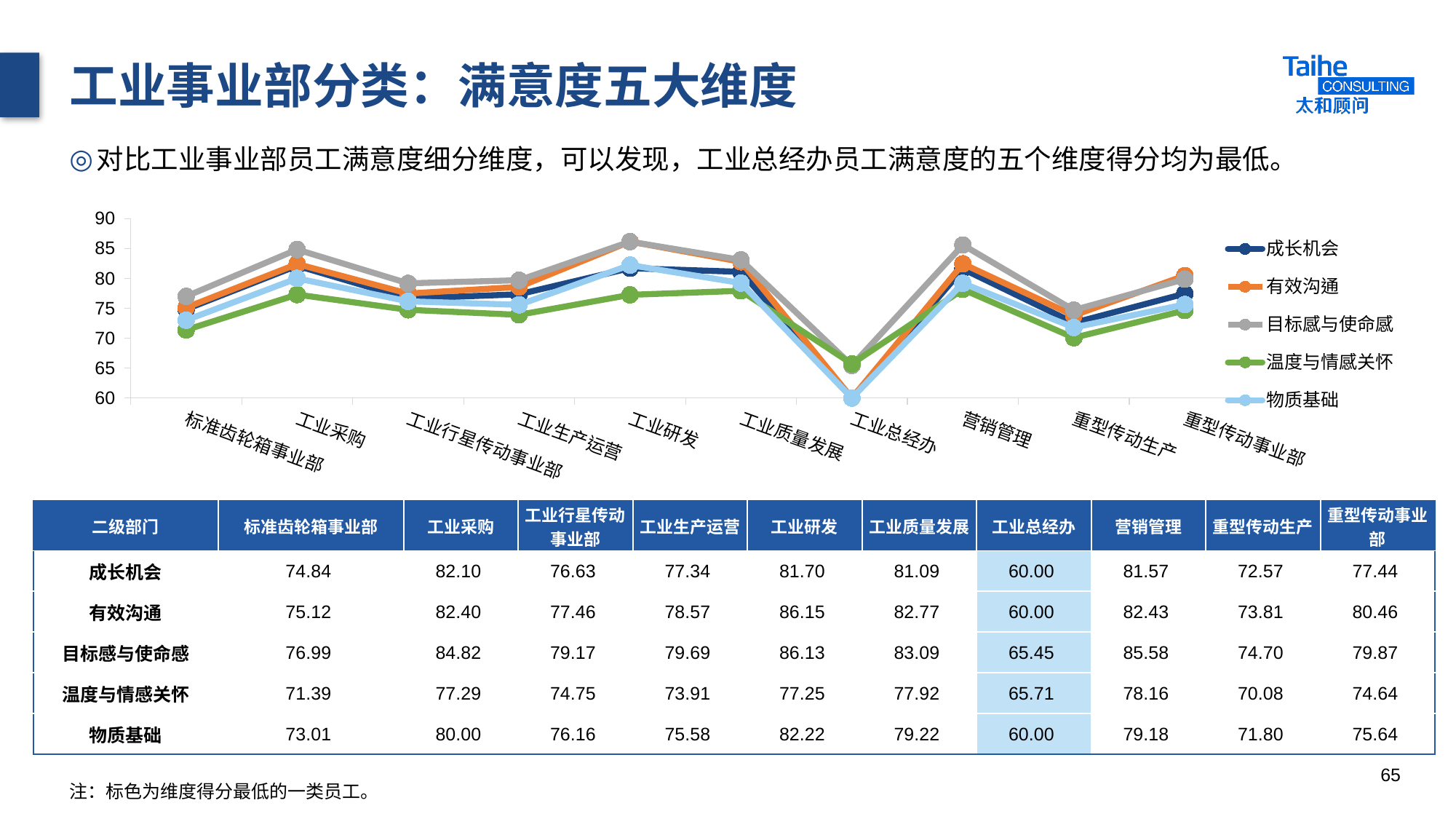

# 工业事业部分类：满意度五大维度
对比工业事业部员工满意度细分维度，可以发现，工业总经办员工满意度的五个维度得分均为最低。

### Chart

| Category | 成长机会 | 有效沟通 | 目标感与使命感 | 温度与情感关怀 | 物质基础 |
|---|---|---|---|---|---|
| 标准齿轮箱事业部 | 74.84 | 75.12 | 76.99 | 71.39 | 73.01 |
| 工业采购 | 82.1 | 82.4 | 84.82 | 77.29 | 80.0 |
| 工业行星传动事业部 | 76.63 | 77.46 | 79.17 | 74.75 | 76.16 |
| 工业生产运营 | 77.34 | 78.57 | 79.69 | 73.91 | 75.58 |
| 工业研发 | 81.7 | 86.15 | 86.13 | 77.25 | 82.22 |
| 工业质量发展 | 81.09 | 82.77 | 83.09 | 77.92 | 79.22 |
| 工业总经办 | 60.0 | 60.0 | 65.45 | 65.71 | 60.0 |
| 营销管理 | 81.57 | 82.43 | 85.58 | 78.16 | 79.18 |
| 重型传动生产 | 72.57 | 73.81 | 74.7 | 70.08 | 71.8 |
| 重型传动事业部 | 77.44 | 80.46 | 79.87 | 74.64 | 75.64 |
| 二级部门 | 标准齿轮箱事业部 | 工业采购 | 工业行星传动事业部 | 工业生产运营 | 工业研发 | 工业质量发展 | 工业总经办 | 营销管理 | 重型传动生产 | 重型传动事业部 |
| --- | --- | --- | --- | --- | --- | --- | --- | --- | --- | --- |
| 成长机会 | 74.84 | 82.10 | 76.63 | 77.34 | 81.70 | 81.09 | 60.00 | 81.57 | 72.57 | 77.44 |
| 有效沟通 | 75.12 | 82.40 | 77.46 | 78.57 | 86.15 | 82.77 | 60.00 | 82.43 | 73.81 | 80.46 |
| 目标感与使命感 | 76.99 | 84.82 | 79.17 | 79.69 | 86.13 | 83.09 | 65.45 | 85.58 | 74.70 | 79.87 |
| 温度与情感关怀 | 71.39 | 77.29 | 74.75 | 73.91 | 77.25 | 77.92 | 65.71 | 78.16 | 70.08 | 74.64 |
| 物质基础 | 73.01 | 80.00 | 76.16 | 75.58 | 82.22 | 79.22 | 60.00 | 79.18 | 71.80 | 75.64 |
65
注：标色为维度得分最低的一类员工。